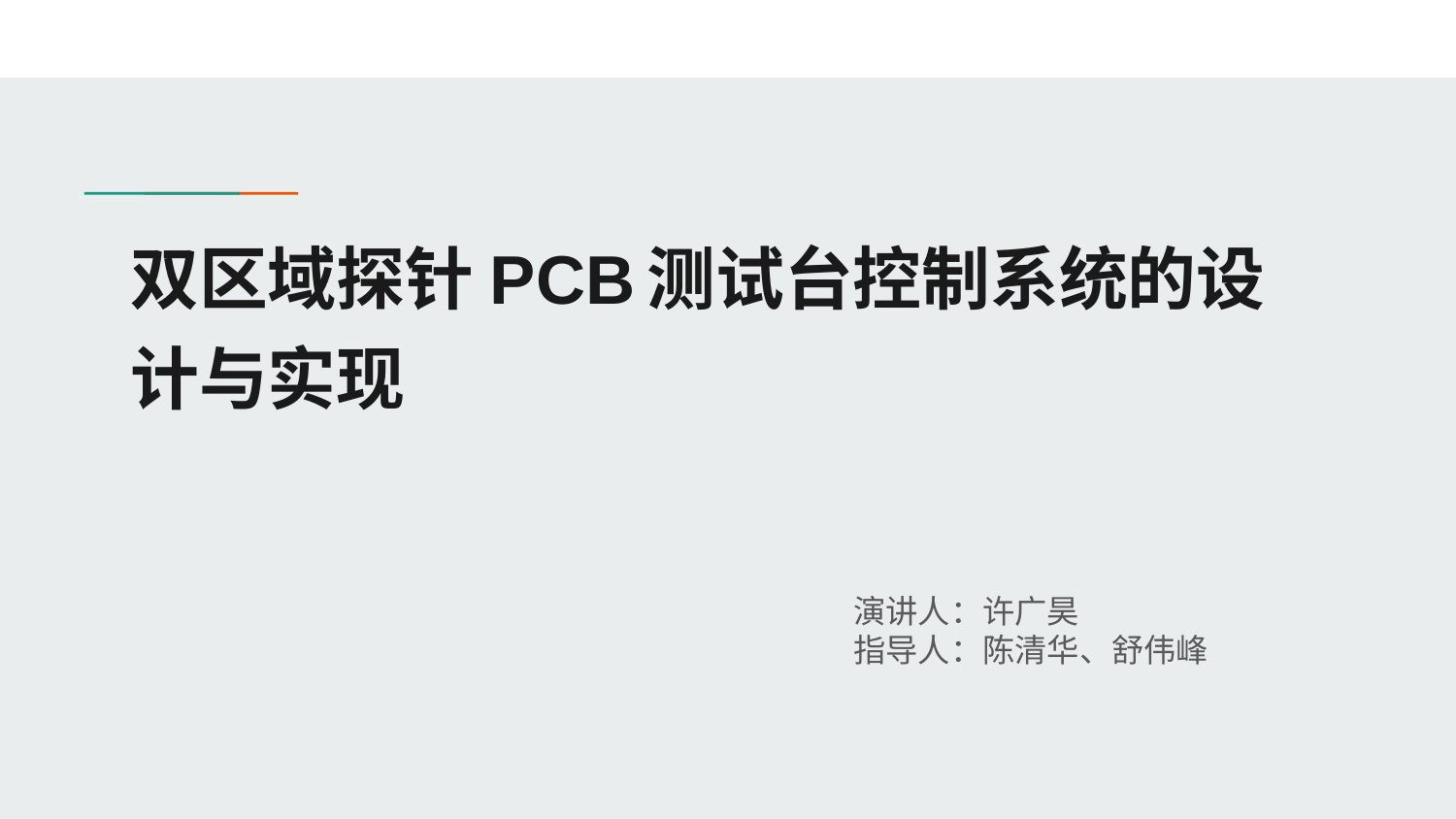

# 双区域探针PCB测试台控制系统的设计与实现
演讲人：许广昊
指导人：陈清华、舒伟峰